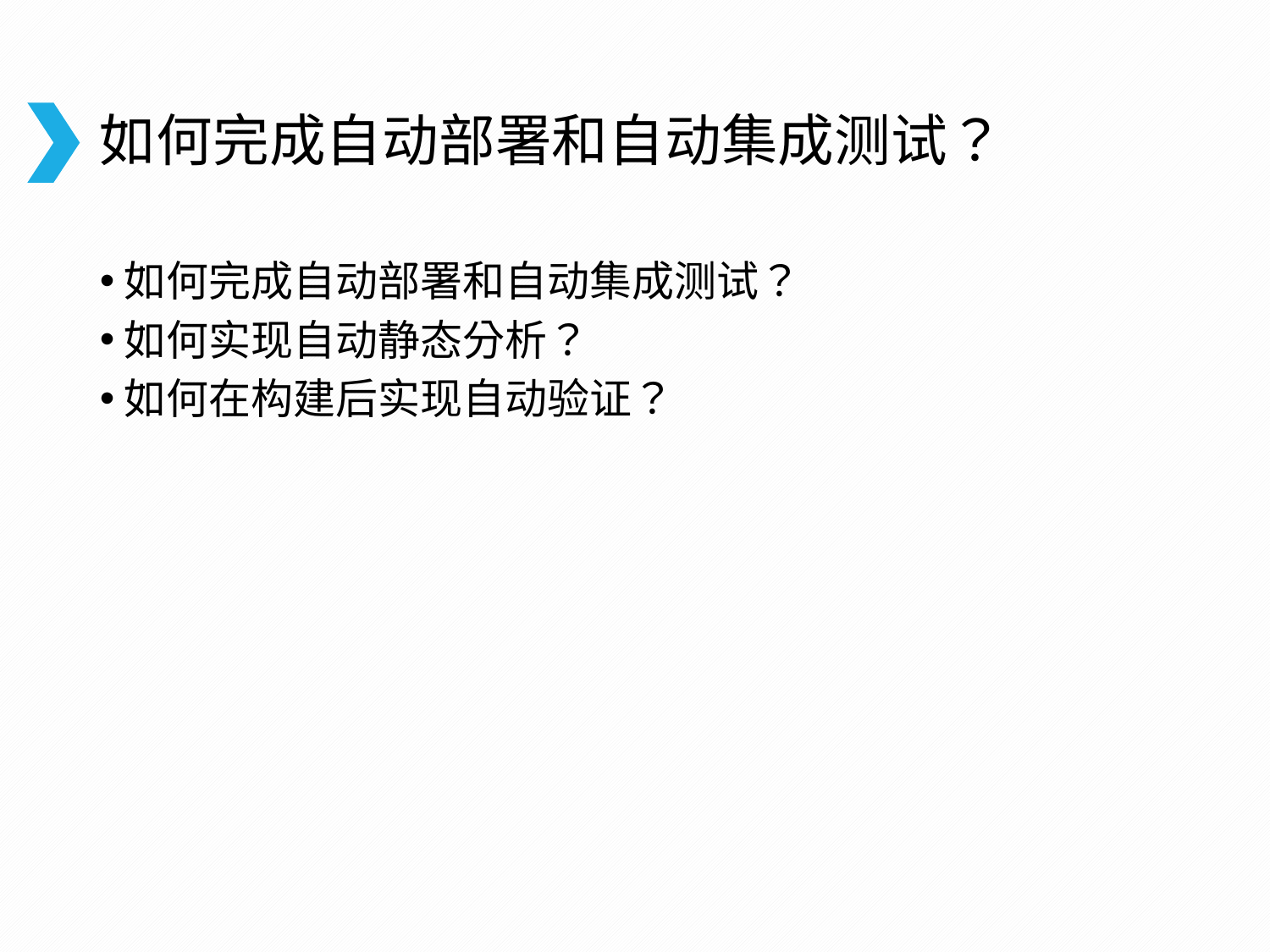

# 如何完成自动部署和自动集成测试？
如何完成自动部署和自动集成测试？
如何实现自动静态分析？
如何在构建后实现自动验证？